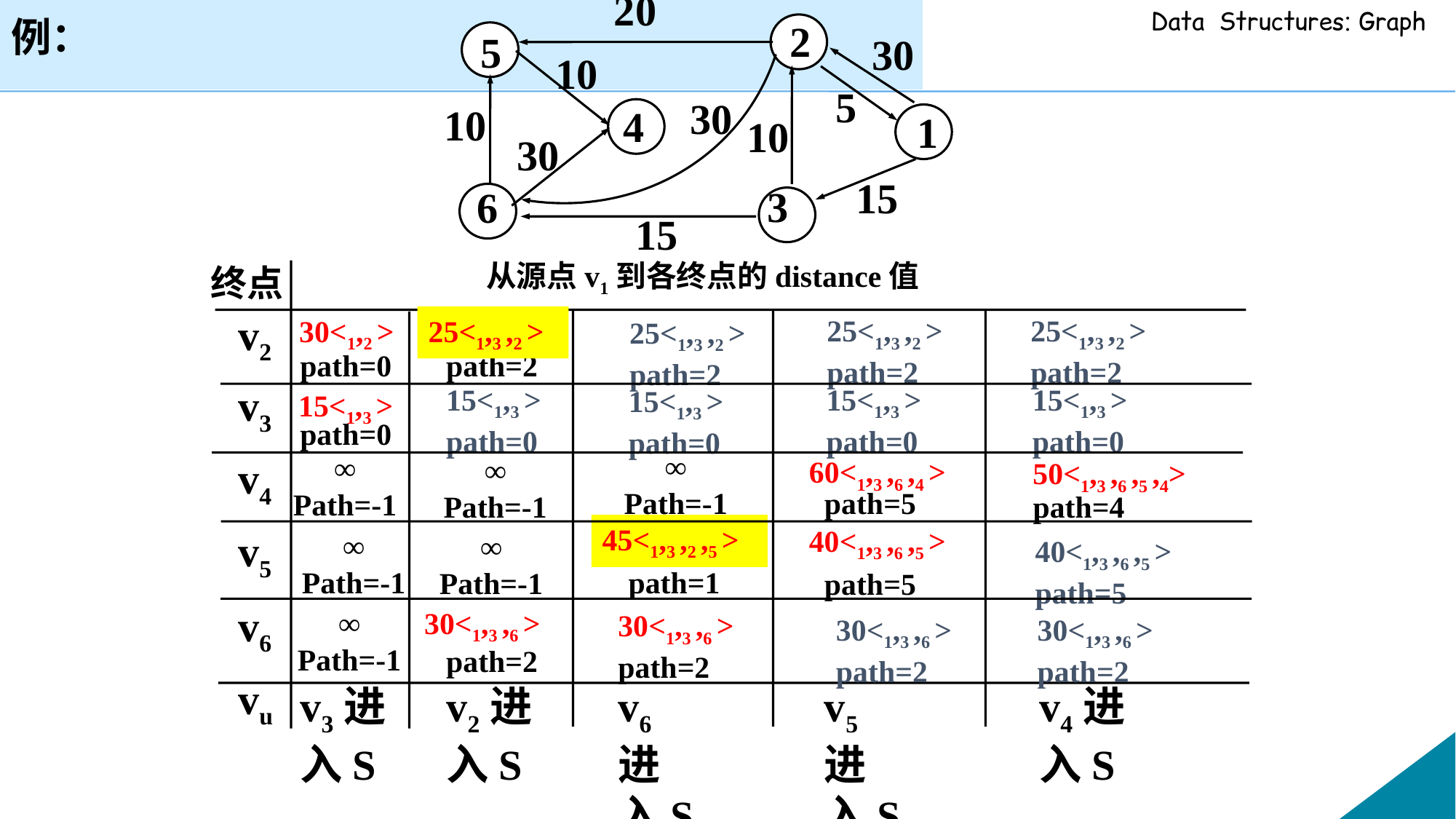

20

2

5

30
10

5
30
10
4

1

10

30

15
3
6

15

例：
从源点v1到各终点的distance值
终点

v2
v3
v4
v5
v6
30<1,2 >
path=0
25<1,3 ,2 >
path=2
25<1,3 ,2 >
path=2
25<1,3 ,2 >
path=2
25<1,3 ,2 >
path=2

15<1,3 >
path=0

15<1,3 >
path=0
15<1,3 >
path=0
15<1,3 >
path=0
15<1,3 >
path=0

∞
Path=-1

∞
Path=-1
∞
Path=-1

∞
Path=-1

∞
Path=-1

∞
Path=-1

60<1,3 ,6 ,4 >
path=5
50<1,3 ,6 ,5 ,4>
path=4

45<1,3 ,2 ,5 >
path=1
40<1,3 ,6 ,5 >
path=5

40<1,3 ,6 ,5 >
path=5

30<1,3 ,6 >
path=2
30<1,3 ,6 >
path=2
30<1,3 ,6 >
path=2
30<1,3 ,6 >
path=2
vu
v3进入S
v2进入S
v6进入S
v5进入S
v4进入S